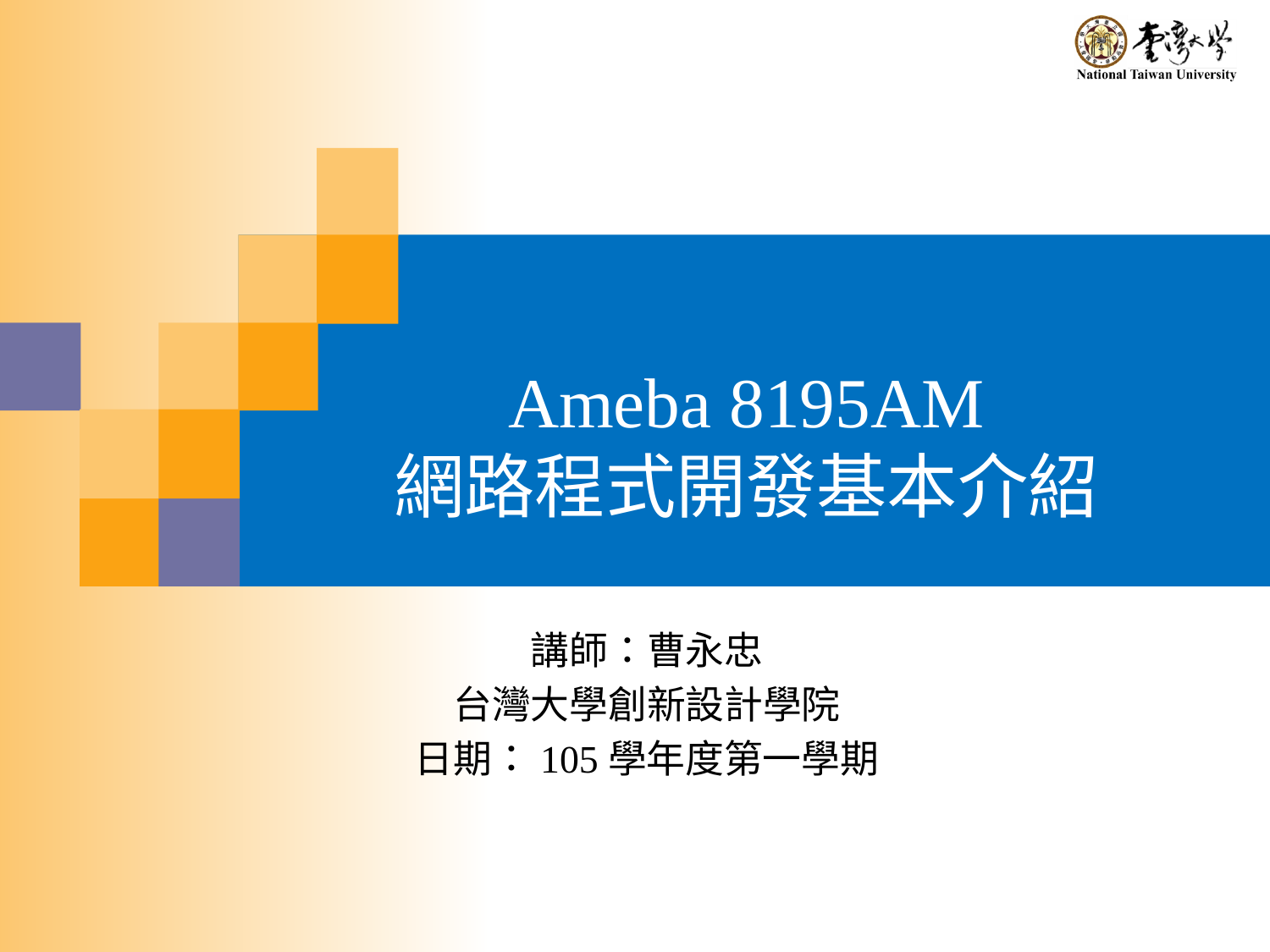

# Ameba 8195AM 網路程式開發基本介紹
講師：曹永忠
台灣大學創新設計學院
日期：105學年度第一學期